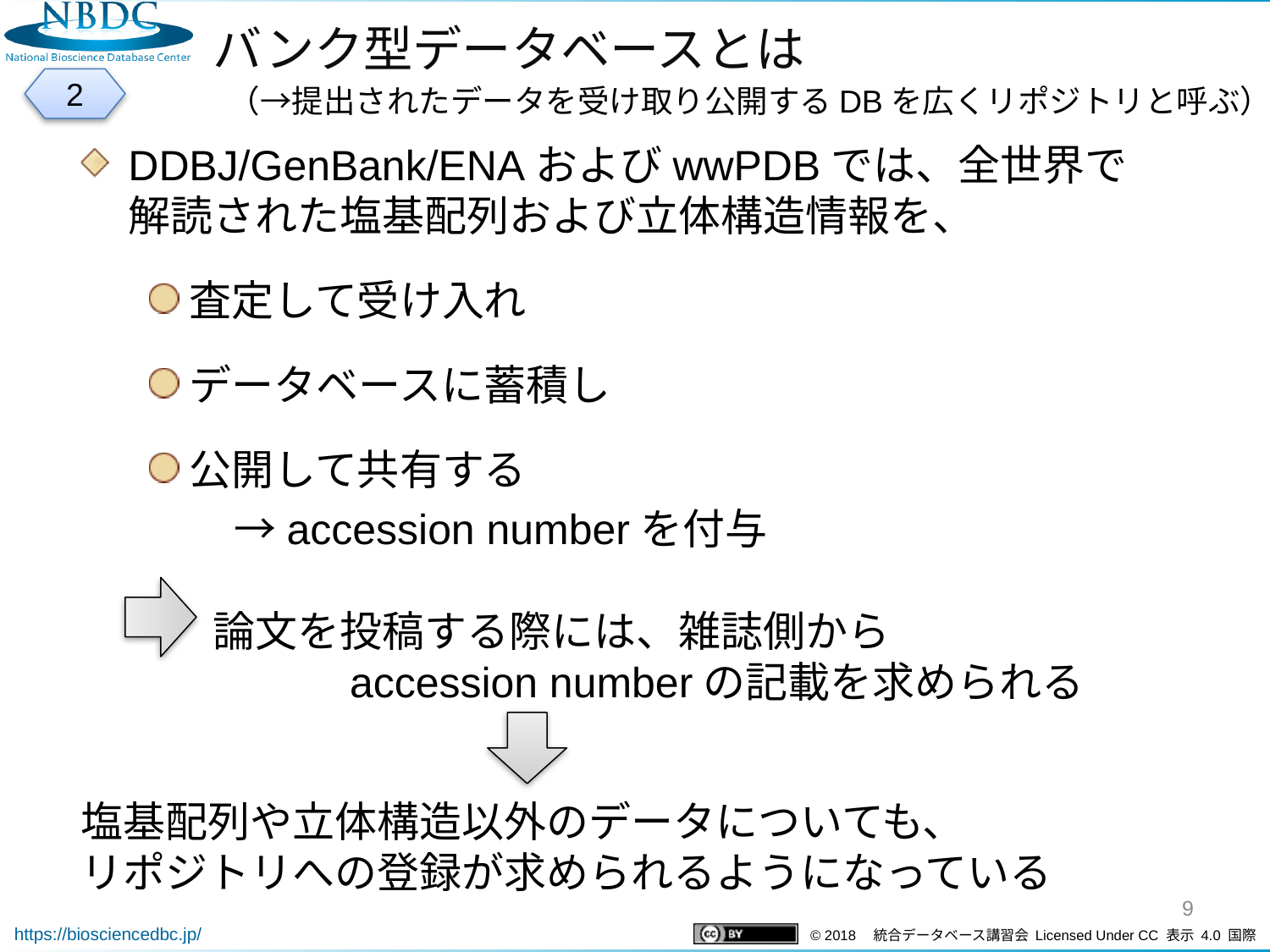

バンク型データベースとは
2
（→提出されたデータを受け取り公開するDBを広くリポジトリと呼ぶ）
DDBJ/GenBank/ENAおよびwwPDBでは、全世界で解読された塩基配列および立体構造情報を、
査定して受け入れ
データベースに蓄積し
公開して共有する
　　→accession numberを付与
論文を投稿する際には、雑誌側から
　　　accession numberの記載を求められる

塩基配列や立体構造以外のデータについても、
リポジトリへの登録が求められるようになっている
9